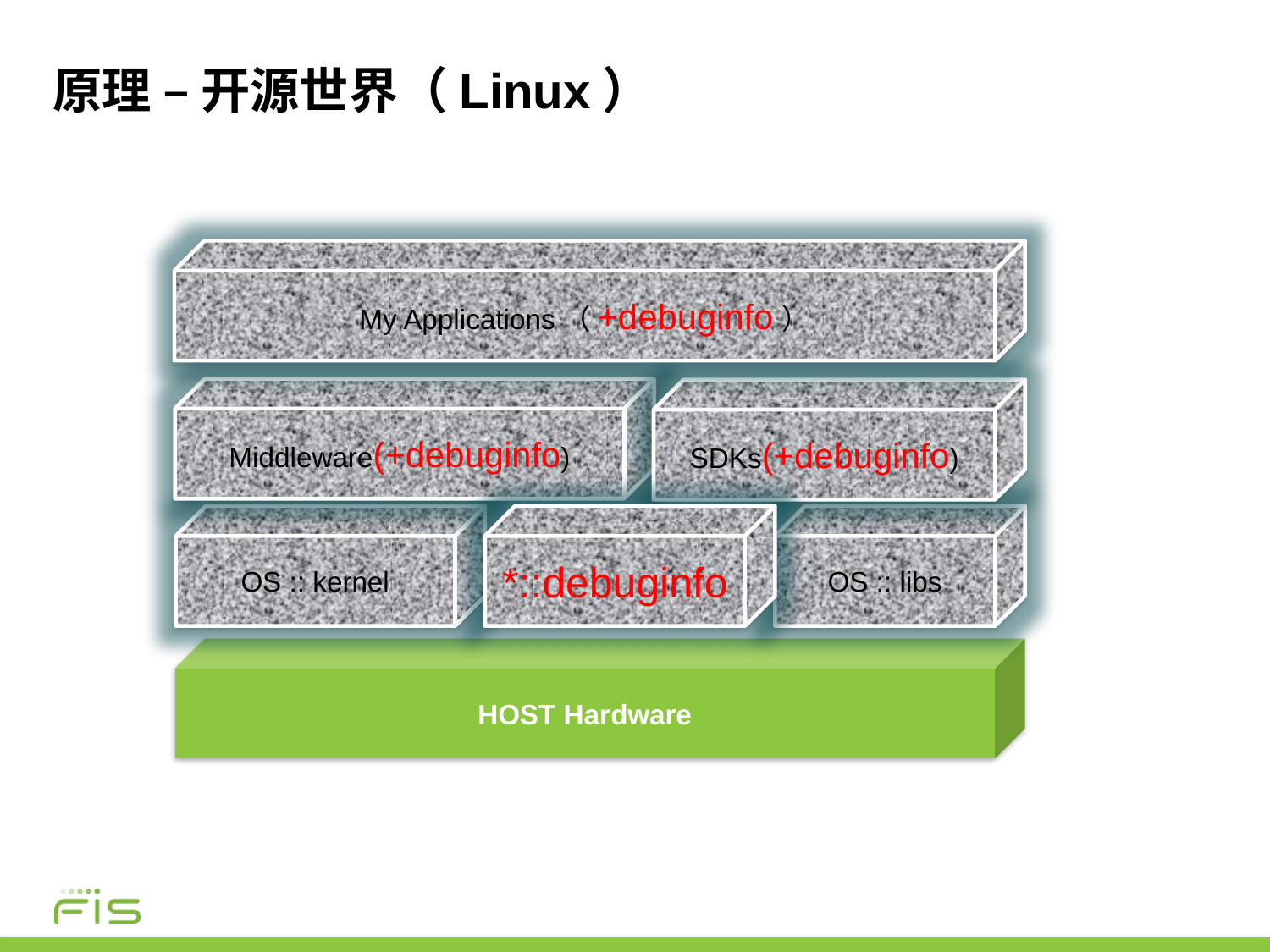

# 原理 – 开源世界（Linux）
My Applications（+debuginfo）
Middleware(+debuginfo)
SDKs(+debuginfo)
OS :: kernel
*::debuginfo
OS :: libs
HOST Hardware